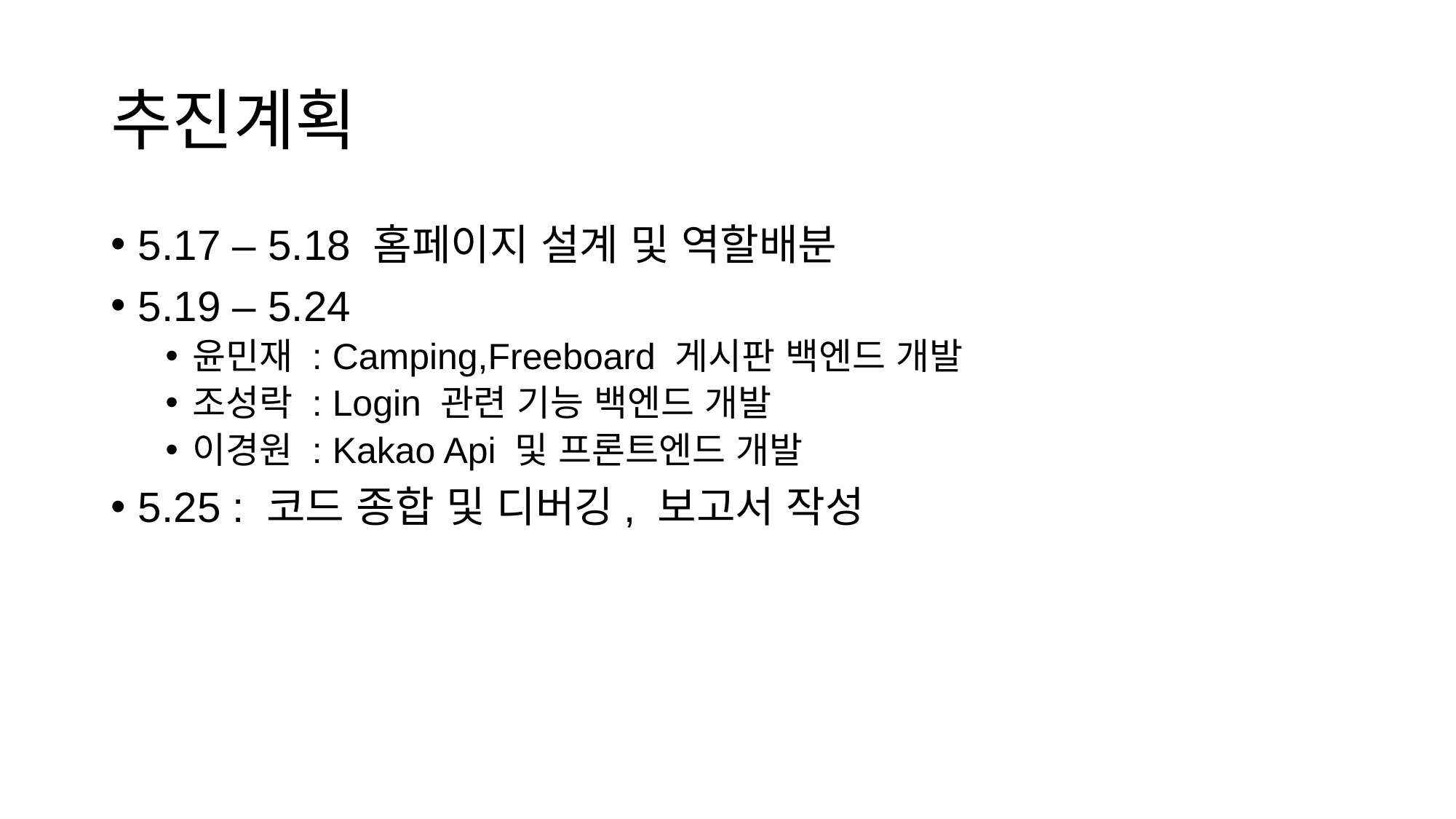

# 추진계획
5.17 – 5.18 홈페이지 설계 및 역할배분
5.19 – 5.24
윤민재 : Camping,Freeboard 게시판 백엔드 개발
조성락 : Login 관련 기능 백엔드 개발
이경원 : Kakao Api 및 프론트엔드 개발
5.25 : 코드 종합 및 디버깅, 보고서 작성